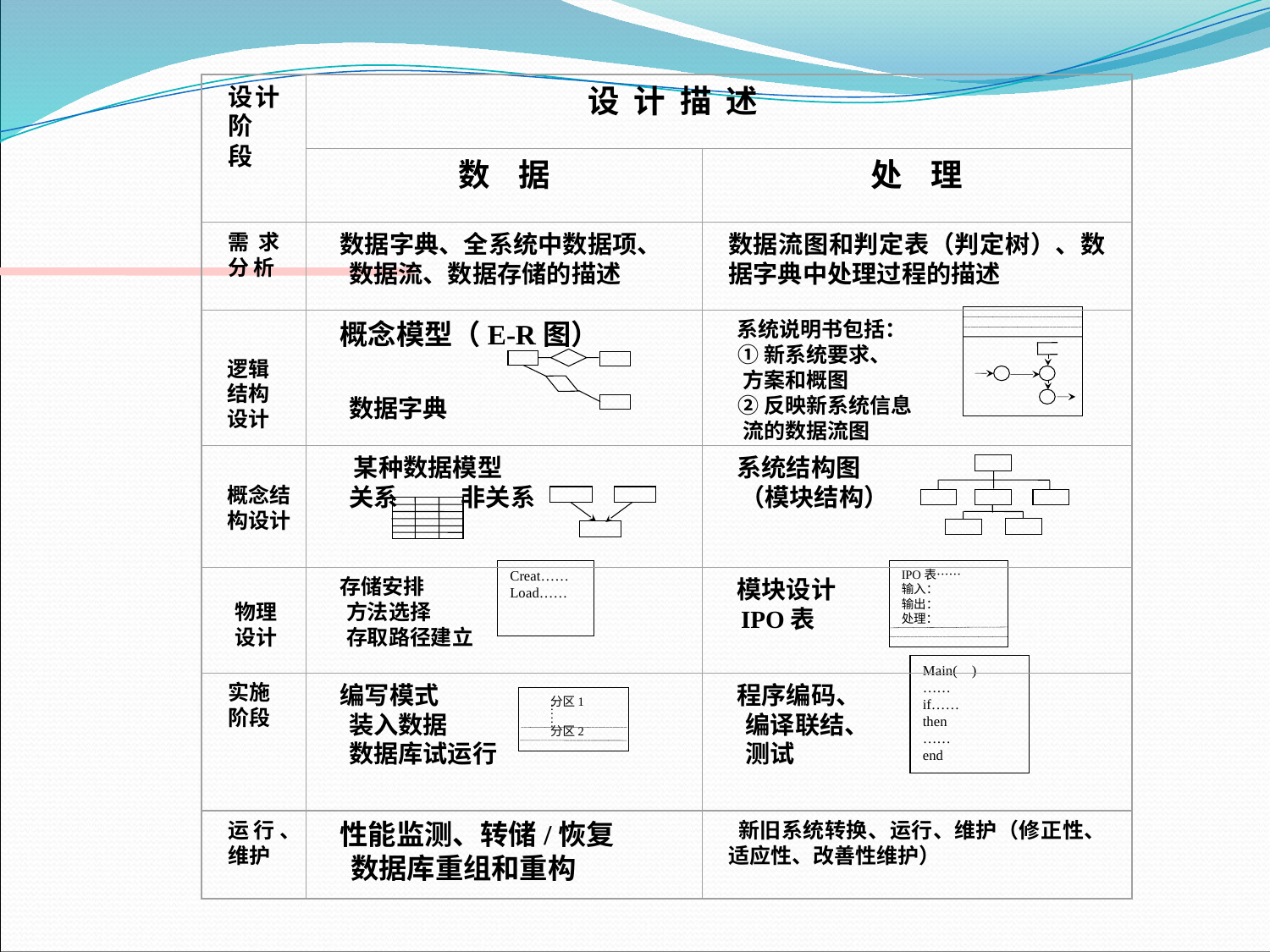

设计阶 段

                                                                                            设  计  描  述

数    据

处    理

需求分 析

  数据字典、全系统中数据项、
  数据流、数据存储的描述

数据流图和判定表（判定树）、数据字典中处理过程的描述

  概念模型（E-R图）

  数据字典

  系统说明书包括：
  ①新系统要求、
  方案和概图
  ②反映新系统信息
  流的数据流图

       某种数据模型
  关系           非关系

  系统结构图
 （模块结构）

  存储安排
  方法选择
  存取路径建立

  模块设计
  IPO表

实施阶段

  编写模式
  装入数据
  数据库试运行

  程序编码、
  编译联结、
  测试

运行、维护

  性能监测、转储/恢复
  数据库重组和重构

  新旧系统转换、运行、维护（修正性、适应性、改善性维护）

逻辑结构设计

概念结构设计

Creat……
Load……
IPO表……
输入：
输出：
处理：

物理设计
Main(    )
……
if……
then
……
end
      分区1

      分区2
……

675